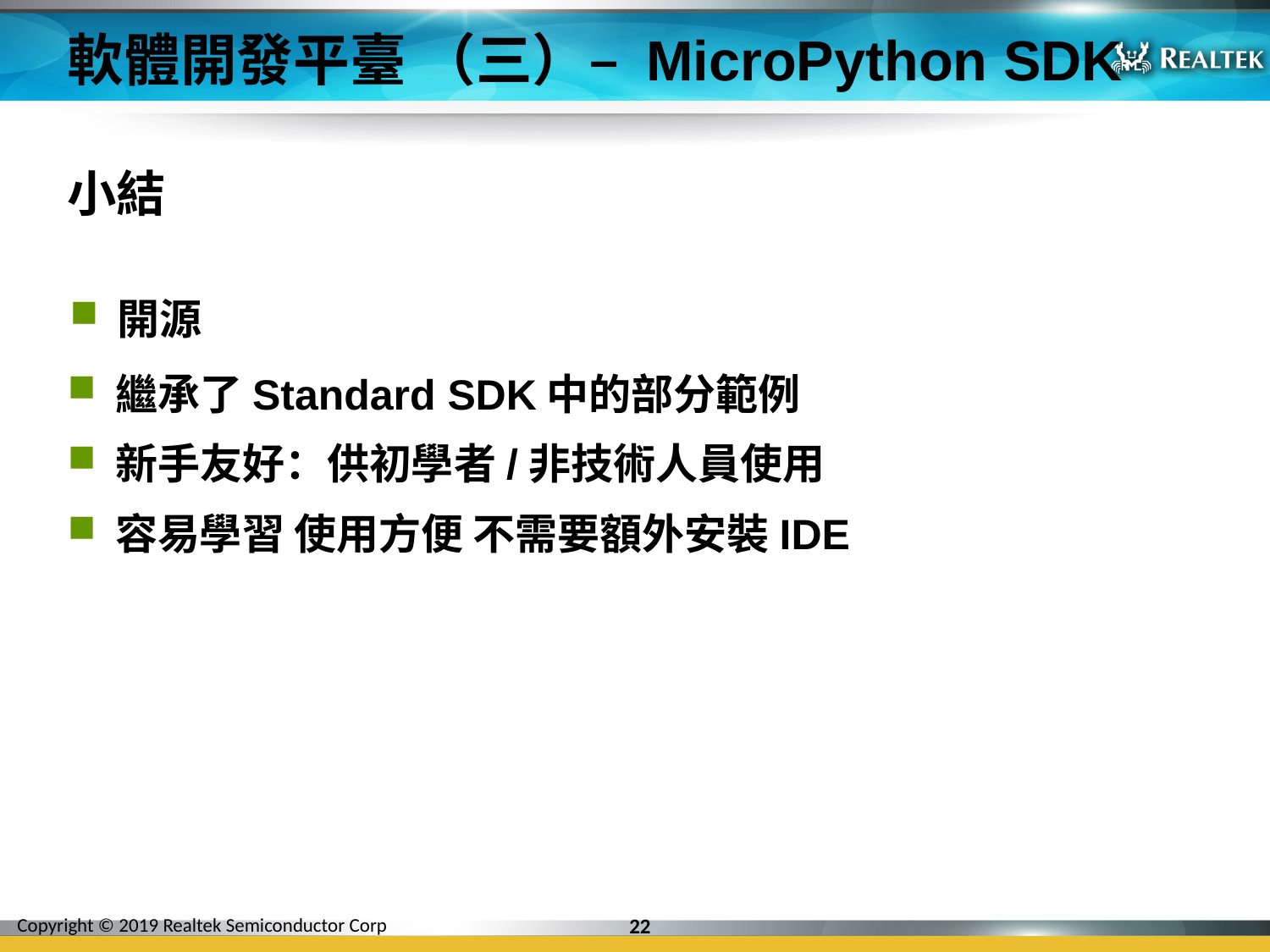

# 軟體開發平臺 （三）– MicroPython SDK
小結
開源
繼承了Standard SDK中的部分範例
新手友好：供初學者/非技術人員使用
容易學習 使用方便 不需要額外安裝IDE